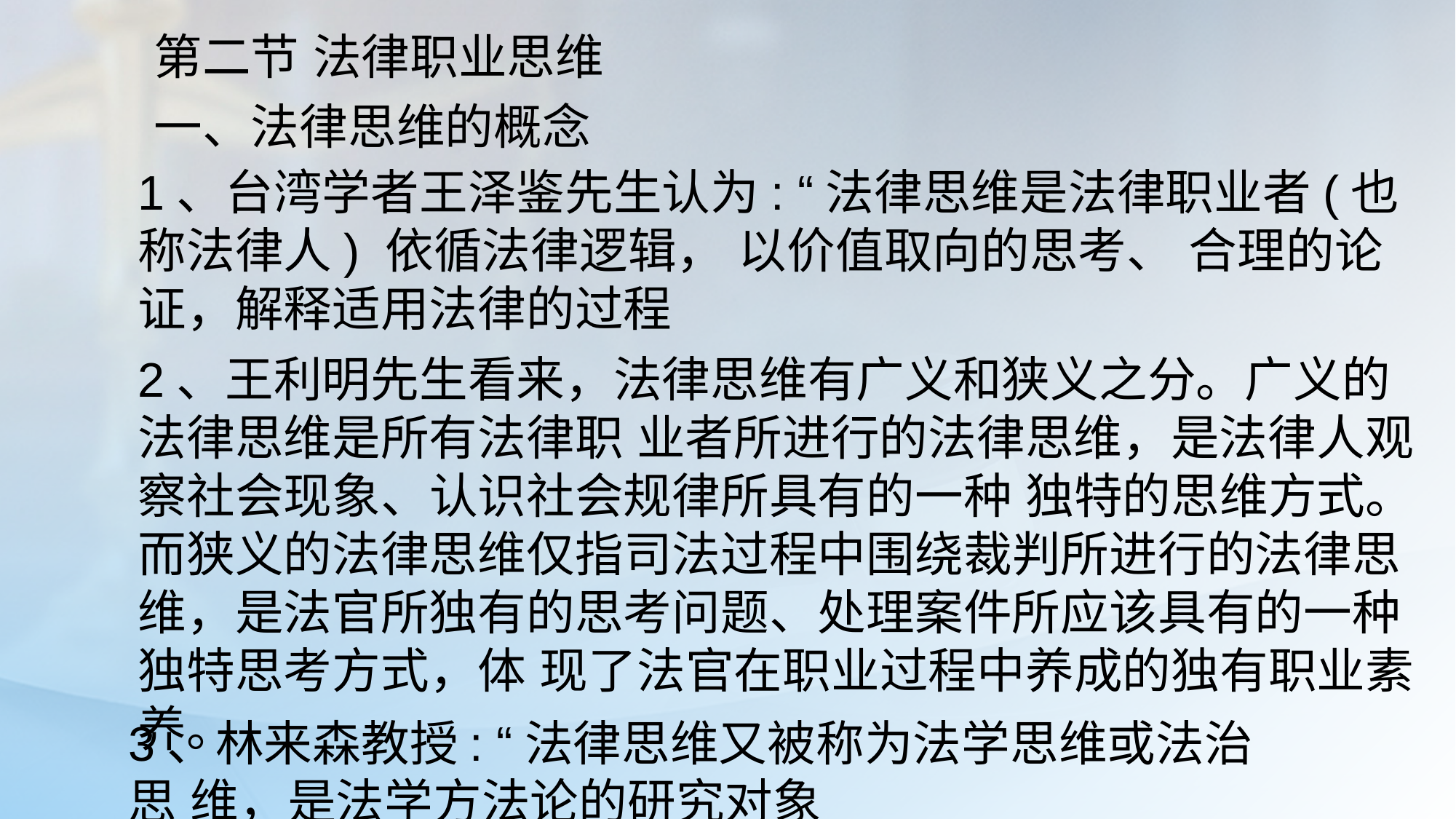

第二节 法律职业思维
一、法律思维的概念
1、台湾学者王泽鉴先生认为: “法律思维是法律职业者(也称法律人) 依循法律逻辑， 以价值取向的思考、 合理的论证，解释适用法律的过程
2、王利明先生看来，法律思维有广义和狭义之分。广义的法律思维是所有法律职 业者所进行的法律思维，是法律人观察社会现象、认识社会规律所具有的一种 独特的思维方式。而狭义的法律思维仅指司法过程中围绕裁判所进行的法律思 维，是法官所独有的思考问题、处理案件所应该具有的一种独特思考方式，体 现了法官在职业过程中养成的独有职业素养。
3、林来森教授: “法律思维又被称为法学思维或法治思 维，是法学方法论的研究对象